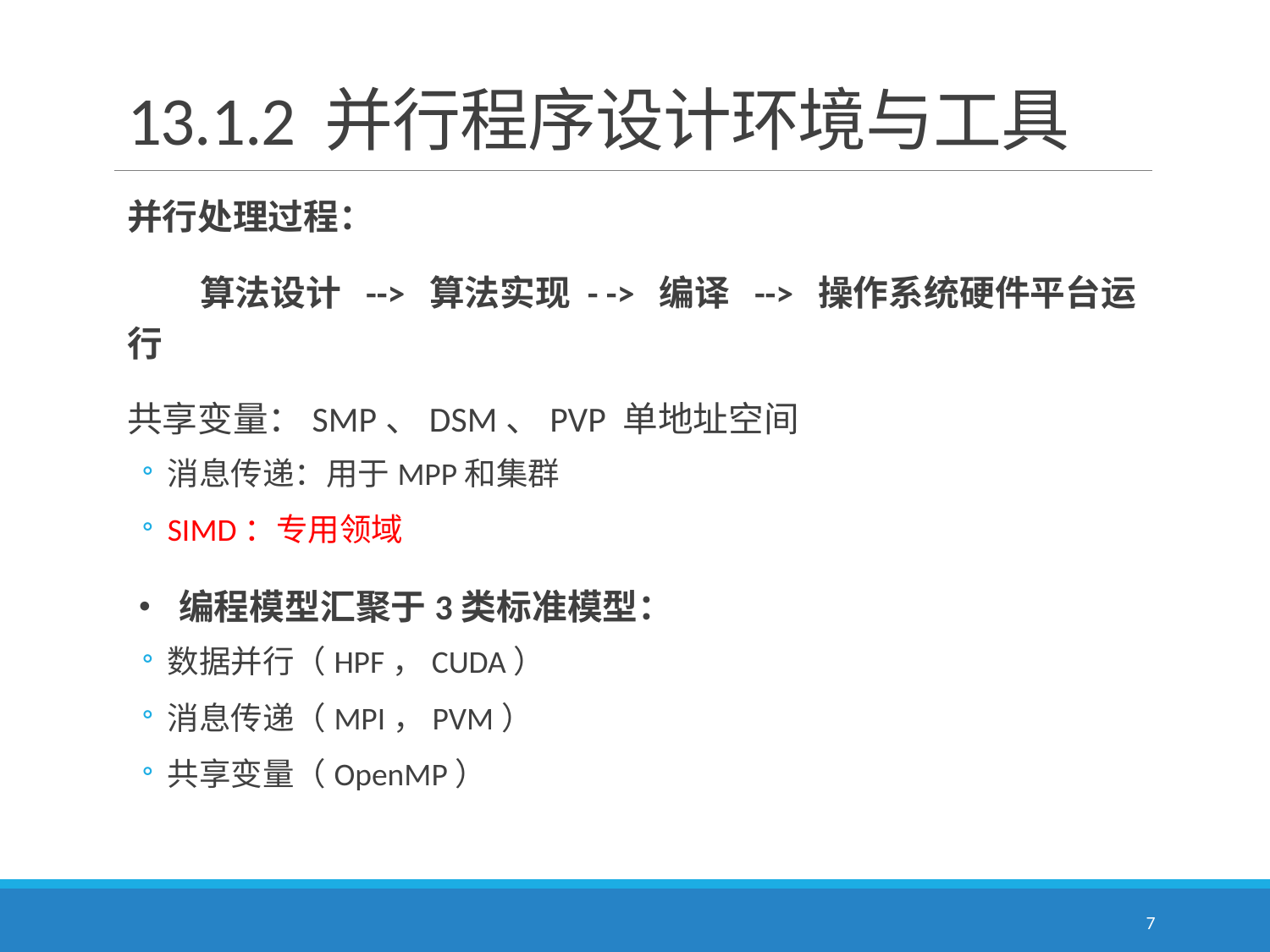

# 13.1.2 并行程序设计环境与工具
并行处理过程：
        算法设计  -->  算法实现 - ->  编译  -->  操作系统硬件平台运行
共享变量：SMP、DSM、PVP 单地址空间
消息传递：用于MPP和集群
SIMD：专用领域
• 编程模型汇聚于3类标准模型：
数据并行（HPF，CUDA）
消息传递（MPI，PVM）
共享变量（OpenMP）

7